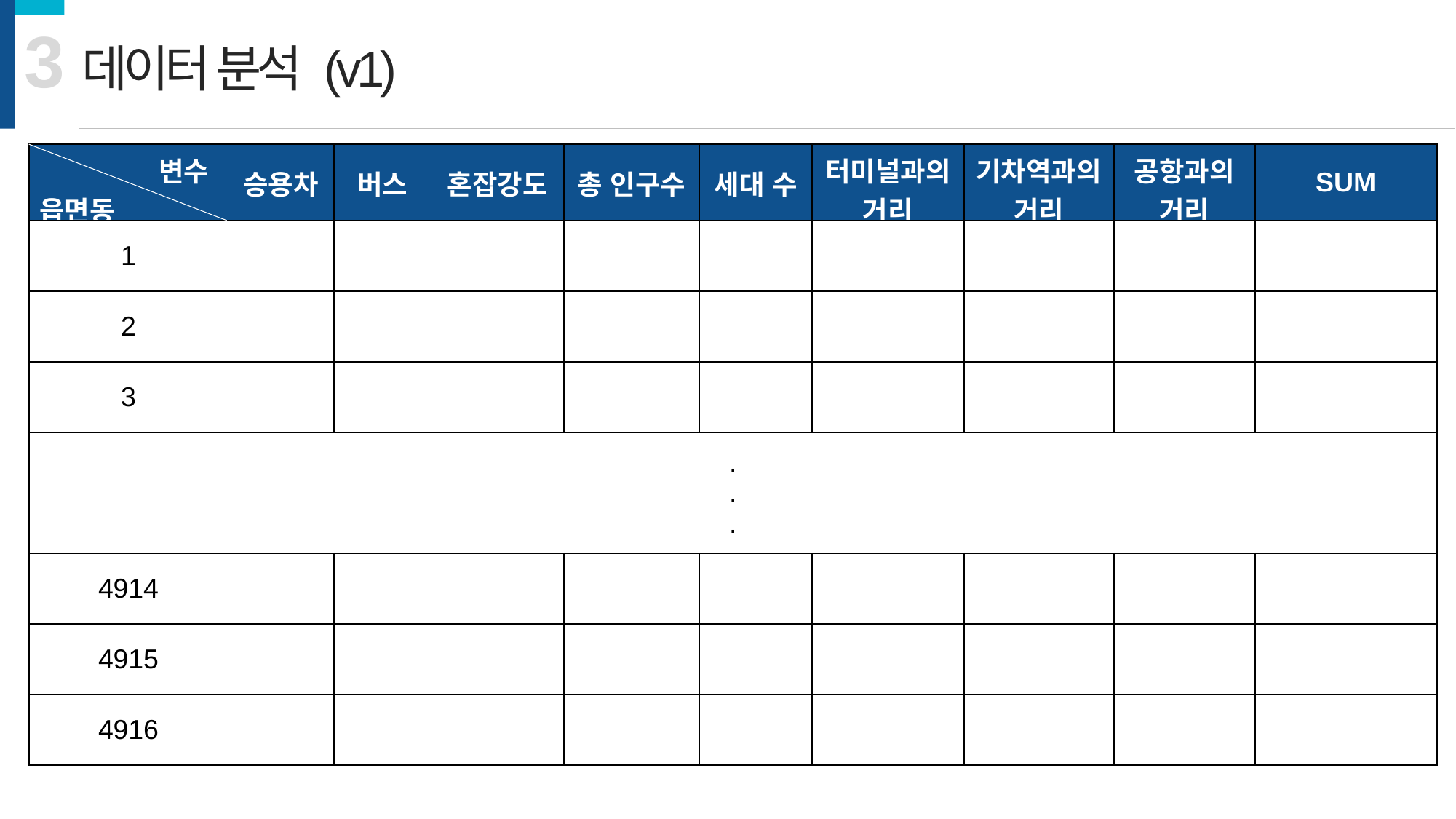

3
데이터 분석 (v1)
| 변수 읍면동 | 승용차 | 버스 | 혼잡강도 | 총 인구수 | 세대 수 | 터미널과의 거리 | 기차역과의 거리 | 공항과의 거리 | SUM |
| --- | --- | --- | --- | --- | --- | --- | --- | --- | --- |
| 1 |  |  |  |  |  |  |  |  |  |
| 2 |  |  |  |  |  |  |  |  |  |
| 3 |  |  |  |  |  |  |  |  |  |
| . . . |  |  |  |  |  |  |  |  |  |
| 4914 |  |  |  |  |  |  |  |  |  |
| 4915 |  |  |  |  |  |  |  |  |  |
| 4916 |  |  |  |  |  |  |  |  |  |